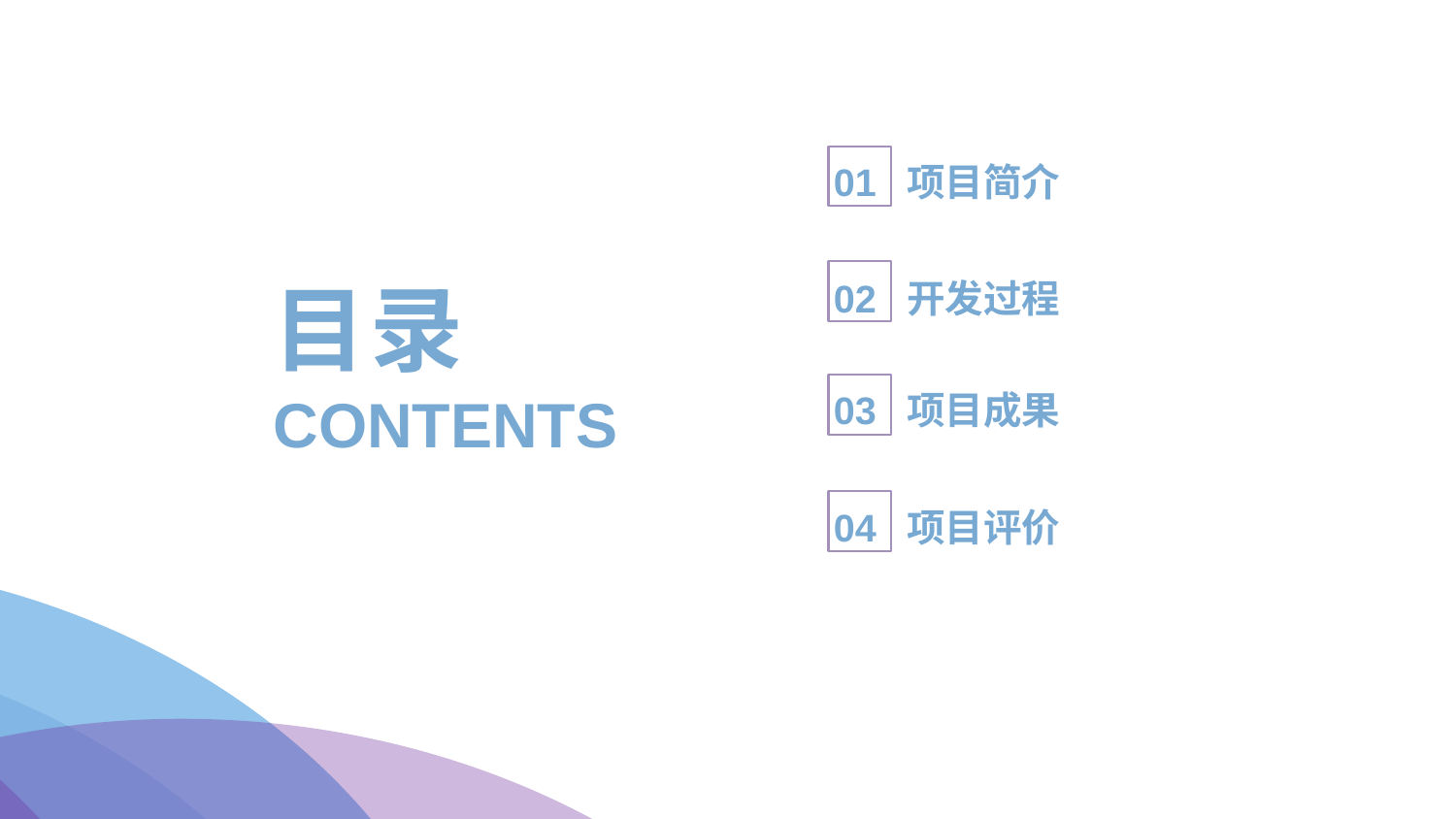

01  项目简介

目录
02  开发过程

CONTENTS
03  项目成果

04  项目评价